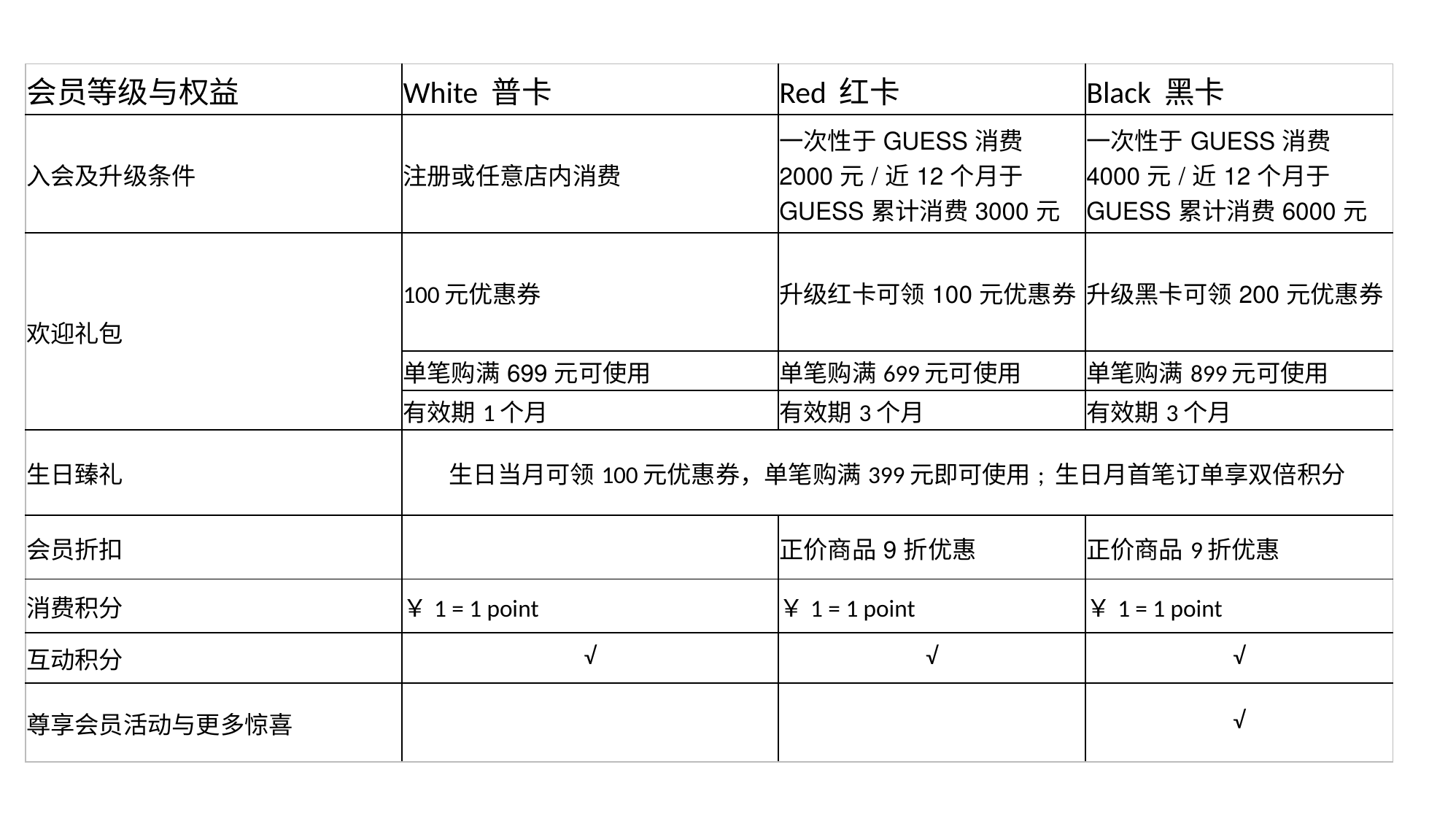

| 会员等级与权益 | White 普卡 | Red 红卡 | Black 黑卡 |
| --- | --- | --- | --- |
| 入会及升级条件 | 注册或任意店内消费 | 一次性于GUESS消费2000元/近12个月于GUESS累计消费3000元 | 一次性于GUESS消费4000元/近12个月于GUESS累计消费6000元 |
| 欢迎礼包 | 100元优惠券 | 升级红卡可领100元优惠券 | 升级黑卡可领200元优惠券 |
|  | 单笔购满699元可使用 | 单笔购满699元可使用 | 单笔购满899元可使用 |
|  | 有效期1个月 | 有效期3个月 | 有效期3个月 |
| 生日臻礼 | 生日当月可领100元优惠券，单笔购满399元即可使用; 生日月首笔订单享双倍积分 |  |  |
| 会员折扣 |  | 正价商品9折优惠 | 正价商品9折优惠 |
| 消费积分 | ￥1 = 1 point | ￥1 = 1 point | ￥1 = 1 point |
| 互动积分 | √ | √ | √ |
| 尊享会员活动与更多惊喜 |  |  | √ |